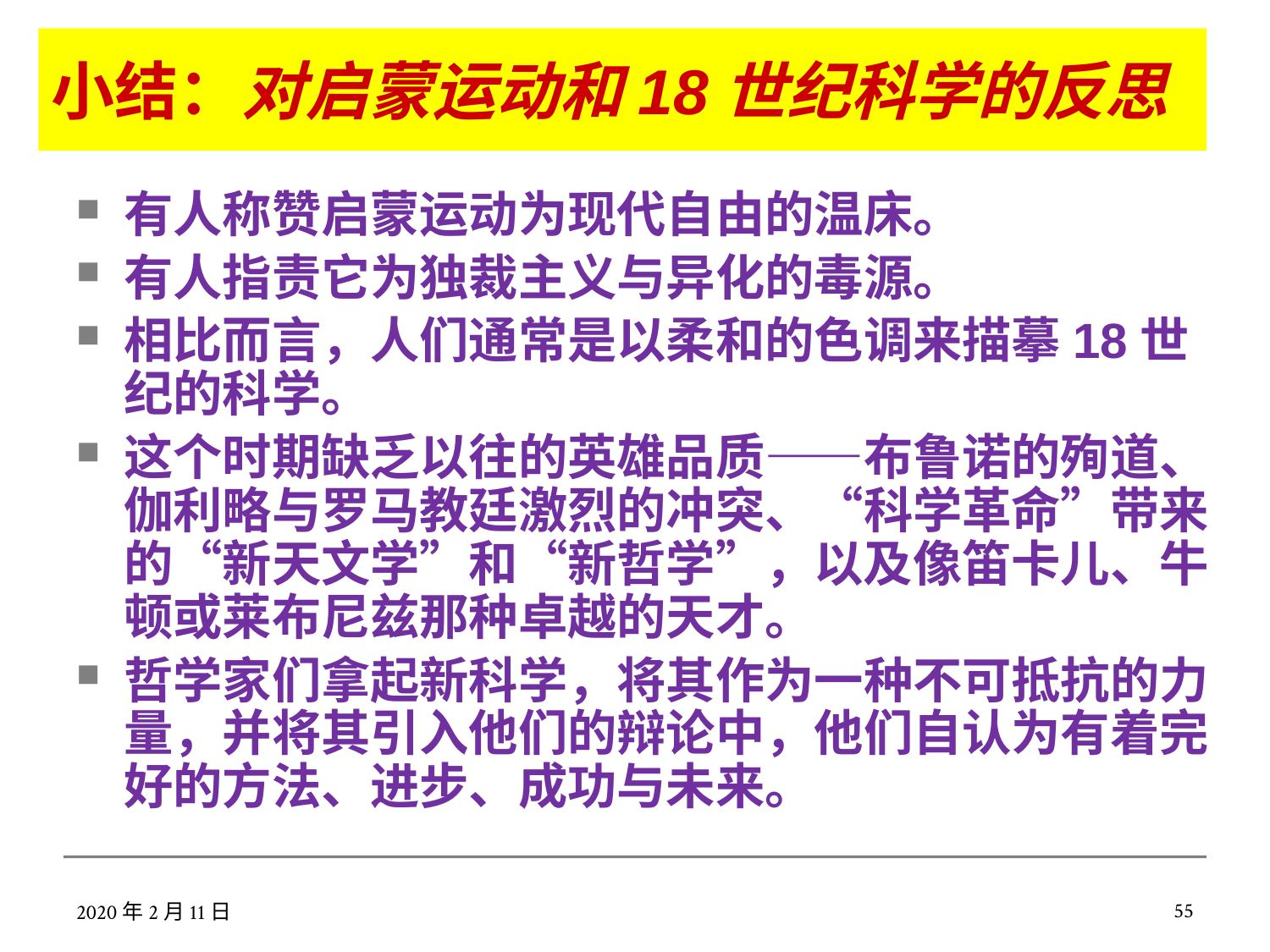

# 小结：对启蒙运动和18世纪科学的反思
有人称赞启蒙运动为现代自由的温床。
有人指责它为独裁主义与异化的毒源。
相比而言，人们通常是以柔和的色调来描摹18世纪的科学。
这个时期缺乏以往的英雄品质——布鲁诺的殉道、伽利略与罗马教廷激烈的冲突、“科学革命”带来的“新天文学”和“新哲学”，以及像笛卡儿、牛顿或莱布尼兹那种卓越的天才。
哲学家们拿起新科学，将其作为一种不可抵抗的力量，并将其引入他们的辩论中，他们自认为有着完好的方法、进步、成功与未来。
2020年2月11日
55